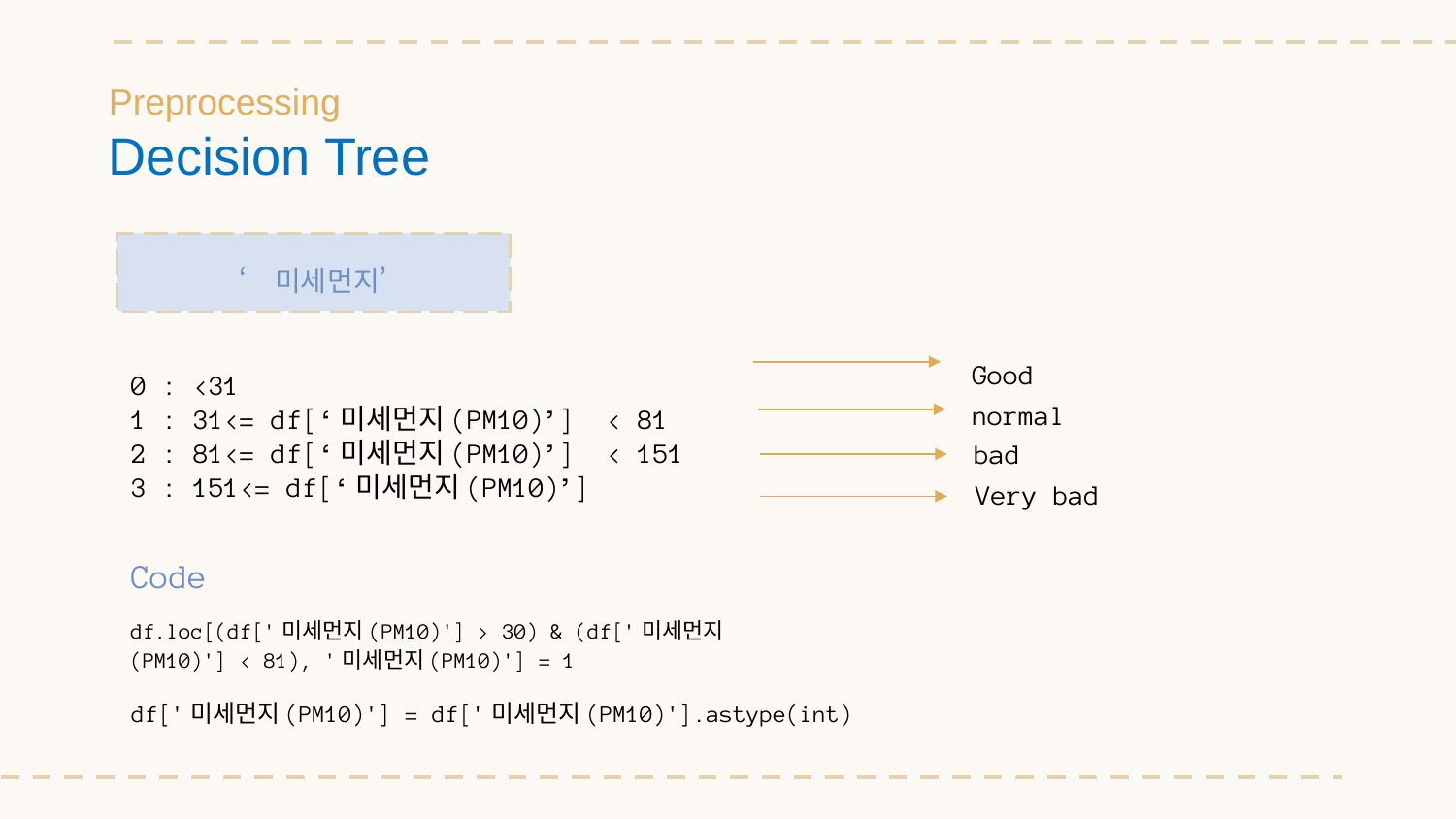

# Preprocessing Decision Tree
‘미세먼지’
Good
0 : <31
1 : 31<= df[‘미세먼지(PM10)’]  < 81
2 : 81<= df[‘미세먼지(PM10)’]  < 151
3 : 151<= df[‘미세먼지(PM10)’]

normal
bad
Very bad
Code
df.loc[(df['미세먼지(PM10)'] > 30) & (df['미세먼지(PM10)'] < 81), '미세먼지(PM10)'] = 1
df['미세먼지(PM10)'] = df['미세먼지(PM10)'].astype(int)